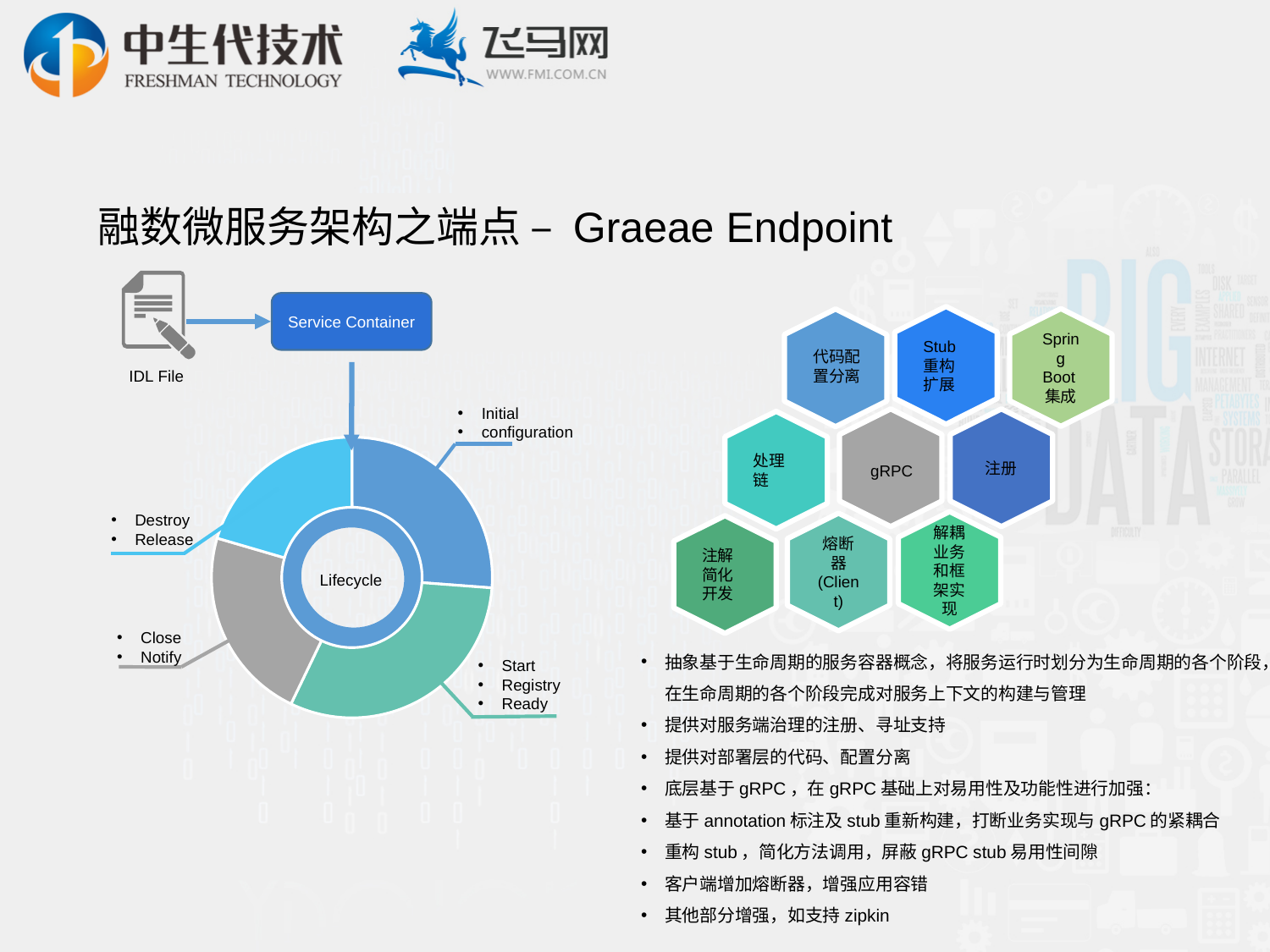

# 融数微服务架构之端点 – Graeae Endpoint

IDL File
Service Container
Initial
configuration

### Chart

| Category | 销售额 |
|---|---|
| 第一季度 | 5.5 |
| 第二季度 | 6.5 |
| 第三季度 | 4.7 |
| 第四季度 | 4.3 |

Destroy
Release
Lifecycle
Close
Notify
Start
Registry
Ready
Stub重构扩展
Spring Boot集成

代码配
置分离

注册
处理链
gRPC
解耦业务和框架实现
熔断器
(Client)
注解简化开发
抽象基于生命周期的服务容器概念，将服务运行时划分为生命周期的各个阶段，在生命周期的各个阶段完成对服务上下文的构建与管理
提供对服务端治理的注册、寻址支持
提供对部署层的代码、配置分离
底层基于gRPC，在gRPC基础上对易用性及功能性进行加强：
基于annotation标注及stub重新构建，打断业务实现与gRPC的紧耦合
重构stub，简化方法调用，屏蔽gRPC stub易用性间隙
客户端增加熔断器，增强应用容错
其他部分增强，如支持zipkin